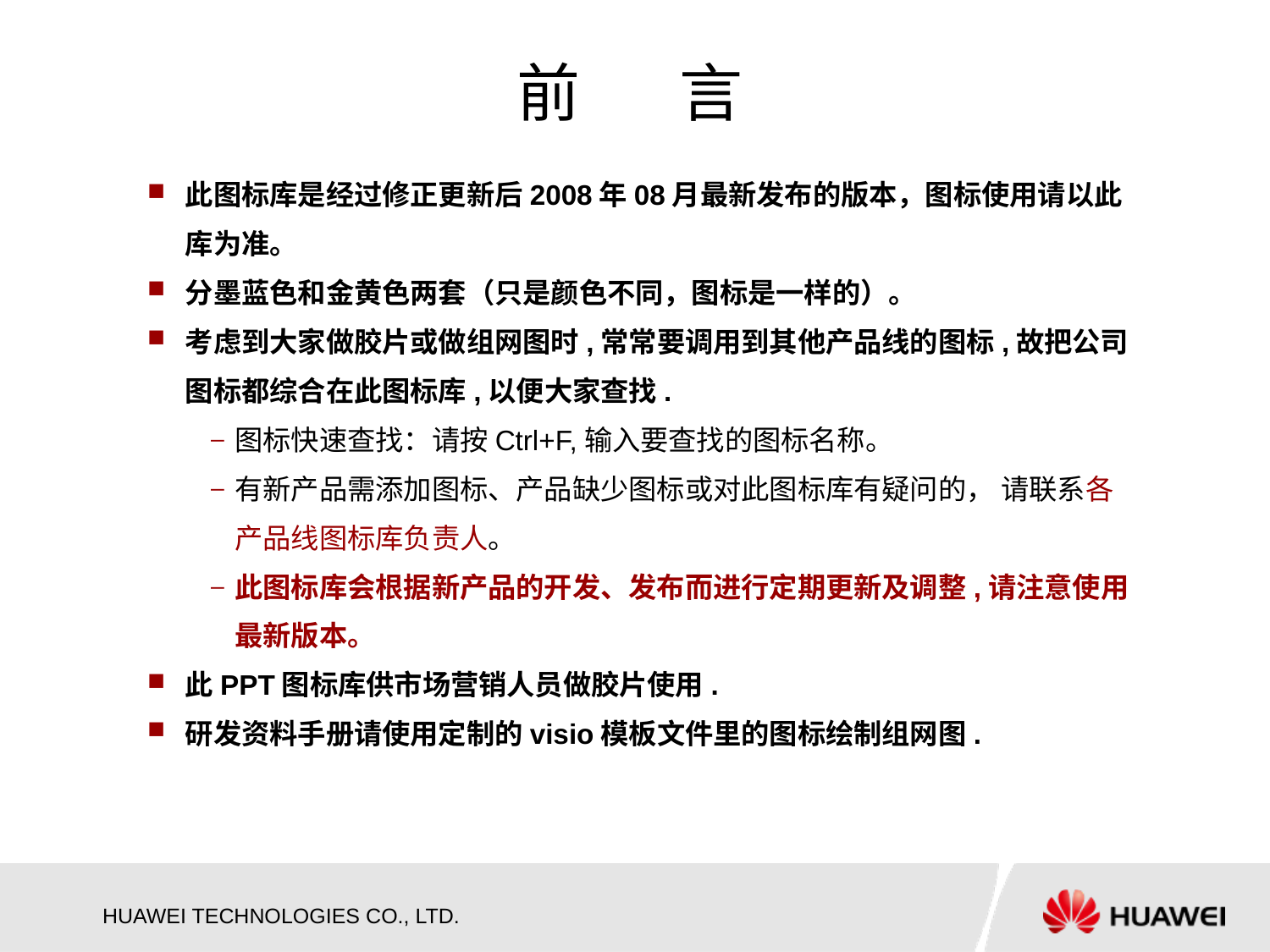

前       言
此图标库是经过修正更新后2008年08月最新发布的版本，图标使用请以此库为准。
分墨蓝色和金黄色两套（只是颜色不同，图标是一样的）。
考虑到大家做胶片或做组网图时,常常要调用到其他产品线的图标,故把公司图标都综合在此图标库,以便大家查找.
图标快速查找：请按Ctrl+F,输入要查找的图标名称。
有新产品需添加图标、产品缺少图标或对此图标库有疑问的， 请联系各产品线图标库负责人。
此图标库会根据新产品的开发、发布而进行定期更新及调整,请注意使用最新版本。
此PPT图标库供市场营销人员做胶片使用.
研发资料手册请使用定制的visio模板文件里的图标绘制组网图.